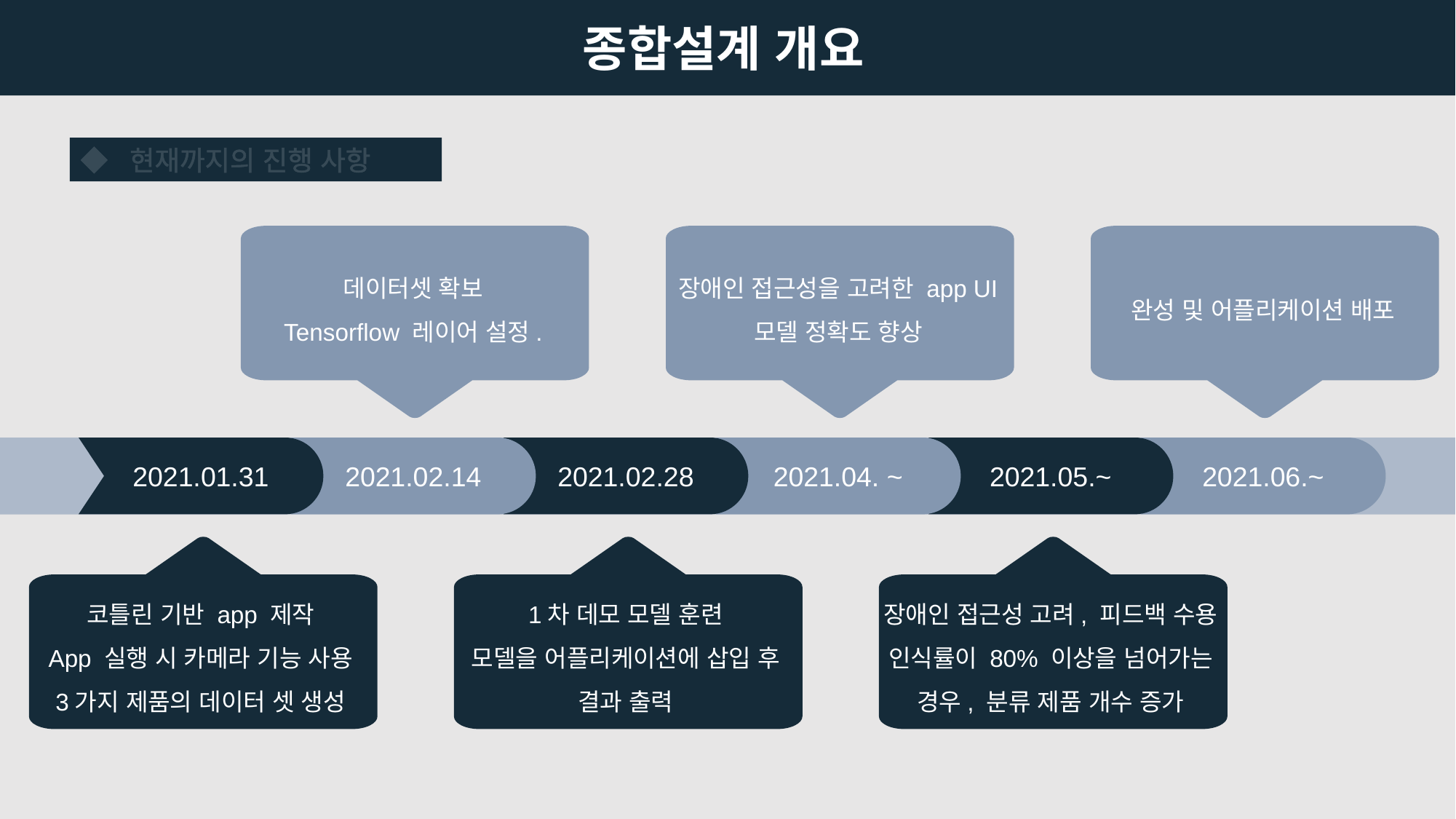

종합설계 개요
◆  현재까지의 진행 사항
완성 및 어플리케이션 배포
데이터셋 확보
Tensorflow 레이어 설정.
장애인 접근성을 고려한 app UI
모델 정확도 향상
2021.01.31
2021.02.14
2021.02.28
2021.04. ~
2021.05.~
2021.06.~

코틀린 기반 app 제작
App 실행 시 카메라 기능 사용
3가지 제품의 데이터 셋 생성
1차 데모 모델 훈련
모델을 어플리케이션에 삽입 후 결과 출력
장애인 접근성 고려, 피드백 수용
인식률이 80% 이상을 넘어가는 경우, 분류 제품 개수 증가